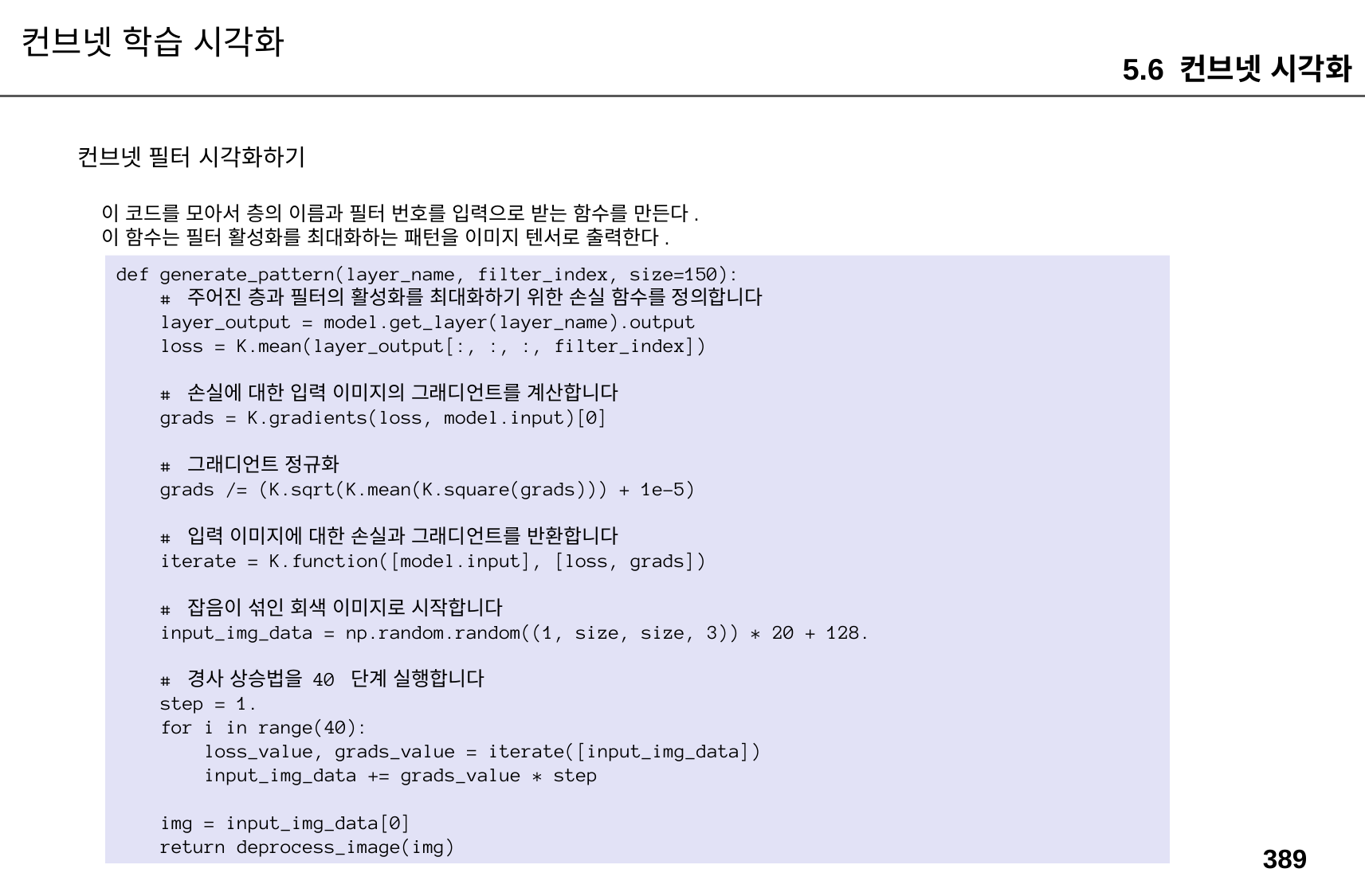

컨브넷 학습 시각화
5.6 컨브넷 시각화
컨브넷 필터 시각화하기
이 코드를 모아서 층의 이름과 필터 번호를 입력으로 받는 함수를 만든다.
이 함수는 필터 활성화를 최대화하는 패턴을 이미지 텐서로 출력한다.
def generate_pattern(layer_name, filter_index, size=150):
    # 주어진 층과 필터의 활성화를 최대화하기 위한 손실 함수를 정의합니다
    layer_output = model.get_layer(layer_name).output
    loss = K.mean(layer_output[:, :, :, filter_index])

    # 손실에 대한 입력 이미지의 그래디언트를 계산합니다
    grads = K.gradients(loss, model.input)[0]

    # 그래디언트 정규화
    grads /= (K.sqrt(K.mean(K.square(grads))) + 1e-5)

    # 입력 이미지에 대한 손실과 그래디언트를 반환합니다
    iterate = K.function([model.input], [loss, grads])

    # 잡음이 섞인 회색 이미지로 시작합니다
    input_img_data = np.random.random((1, size, size, 3)) * 20 + 128.

    # 경사 상승법을 40 단계 실행합니다
    step = 1.
    for i in range(40):
        loss_value, grads_value = iterate([input_img_data])
        input_img_data += grads_value * step

    img = input_img_data[0]
    return deprocess_image(img)